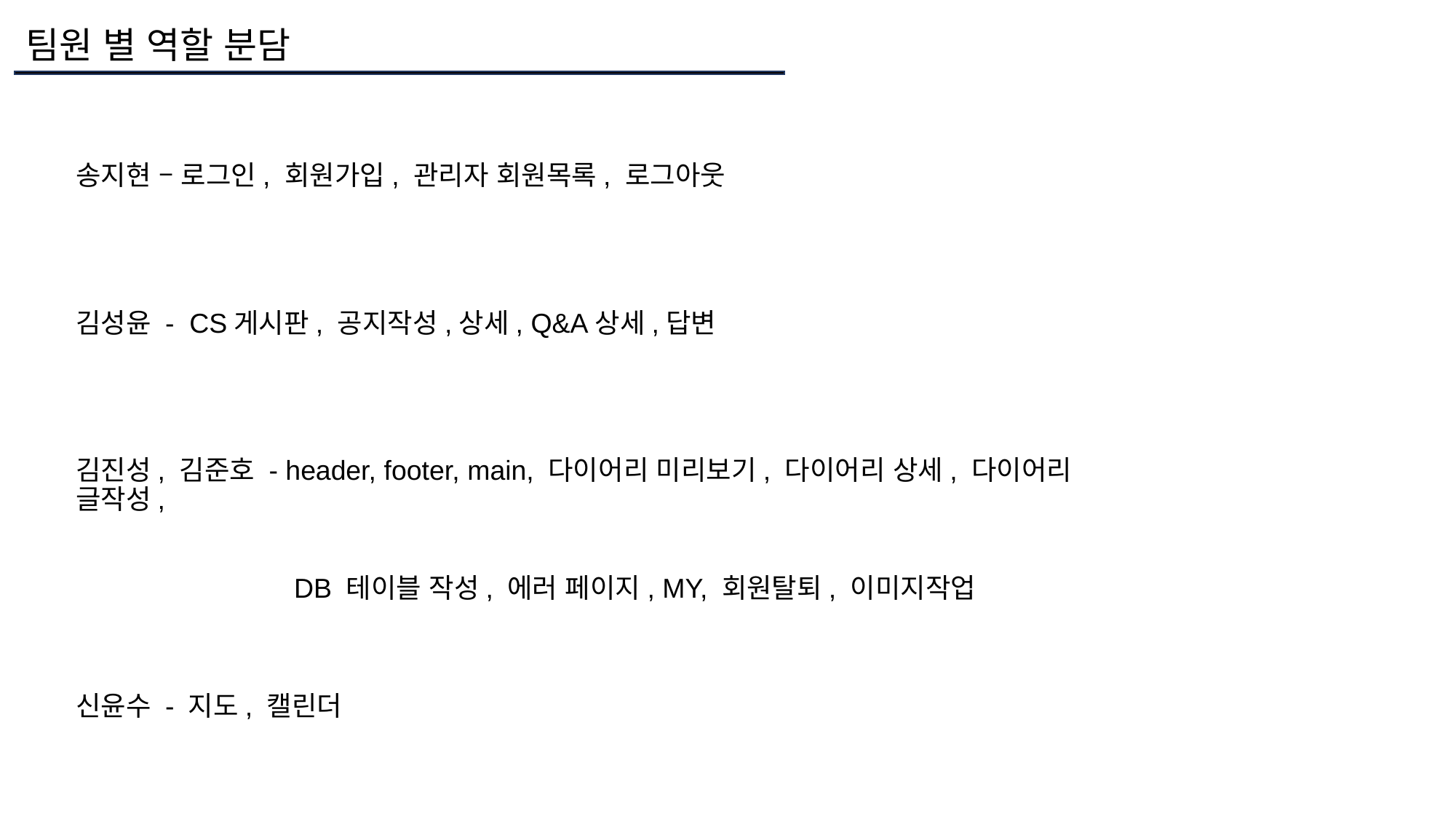

팀원 별 역할 분담

송지현 – 로그인, 회원가입, 관리자 회원목록, 로그아웃

김성윤 -  CS게시판, 공지작성,상세, Q&A상세,답변

김진성, 김준호 - header, footer, main, 다이어리 미리보기, 다이어리 상세, 다이어리 글작성,

		DB 테이블 작성, 에러 페이지, MY, 회원탈퇴, 이미지작업

신윤수 - 지도, 캘린더